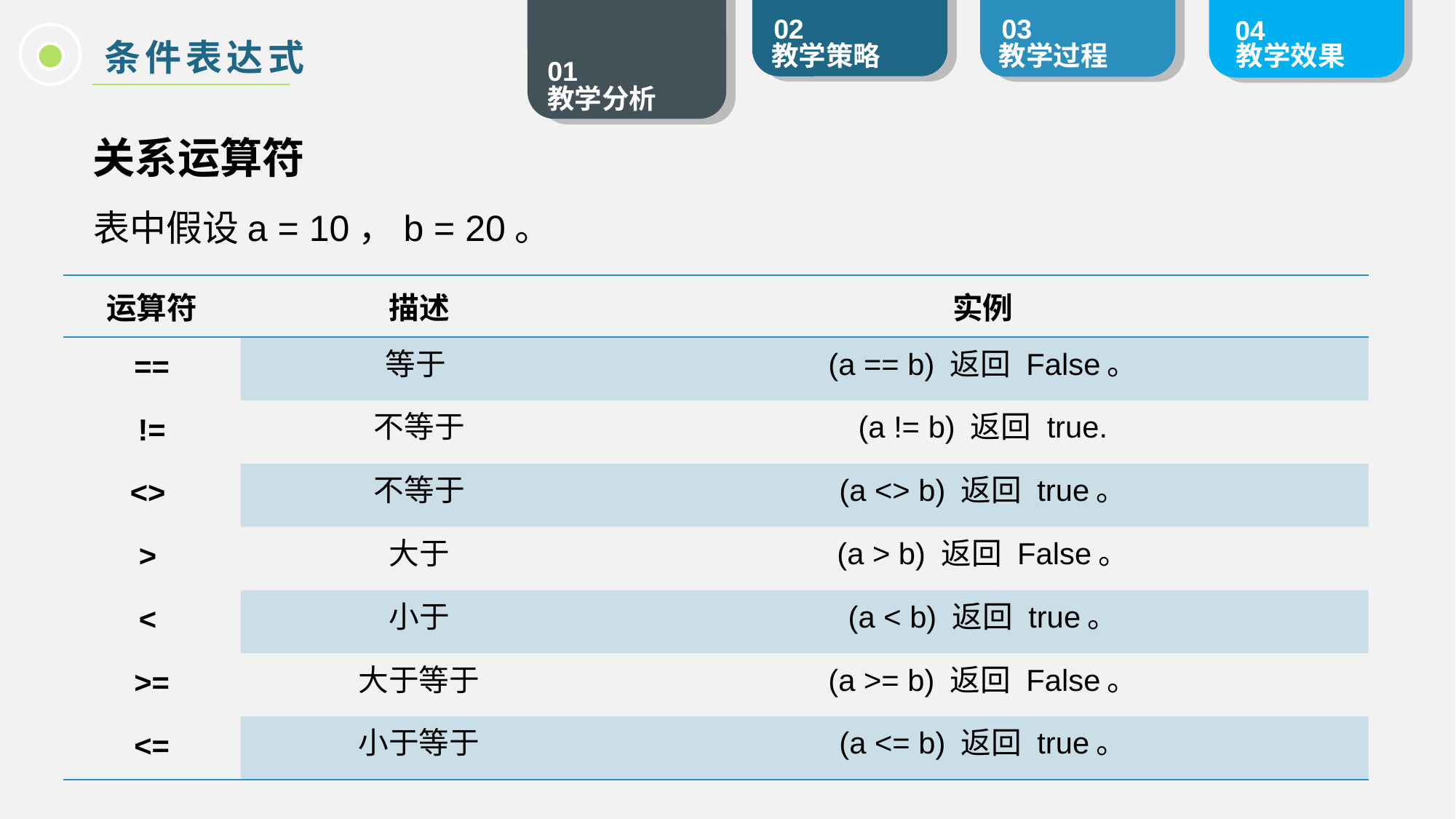

条件表达式
关系运算符
表中假设a = 10，b = 20。

| 运算符 | 描述 | 实例 |
| --- | --- | --- |
| == | 等于 | (a == b) 返回 False。 |
| != | 不等于 | (a != b) 返回 true. |
| <> | 不等于 | (a <> b) 返回 true。 |
| > | 大于 | (a > b) 返回 False。 |
| < | 小于 | (a < b) 返回 true。 |
| >= | 大于等于 | (a >= b) 返回 False。 |
| <= | 小于等于 | (a <= b) 返回 true。 |